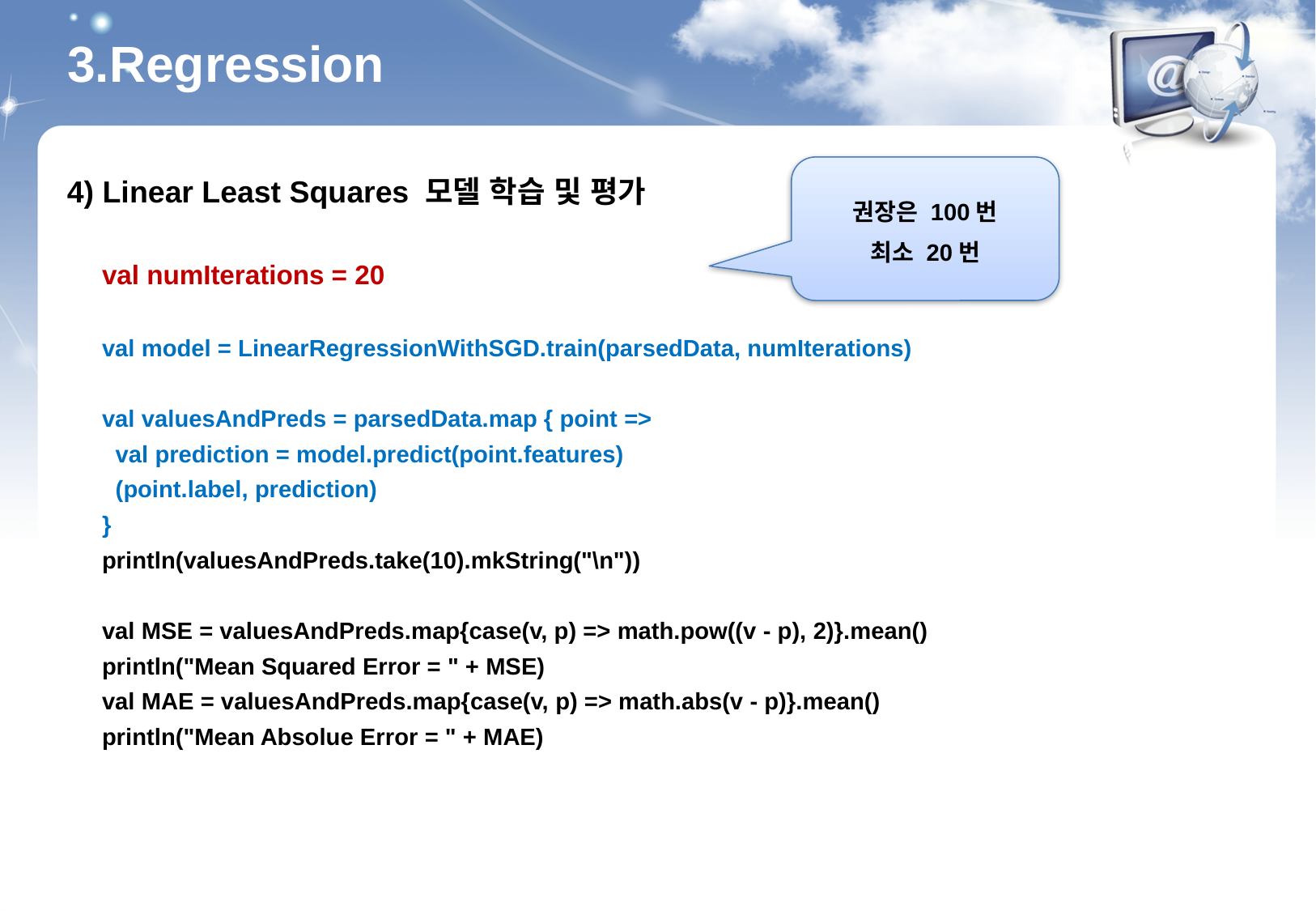

3.Regression
권장은 100번
최소 20번
4) Linear Least Squares 모델 학습 및 평가

val numIterations = 20

val model = LinearRegressionWithSGD.train(parsedData, numIterations)

val valuesAndPreds = parsedData.map { point =>
  val prediction = model.predict(point.features)
  (point.label, prediction)
}
println(valuesAndPreds.take(10).mkString("\n"))

val MSE = valuesAndPreds.map{case(v, p) => math.pow((v - p), 2)}.mean()
println("Mean Squared Error = " + MSE)
val MAE = valuesAndPreds.map{case(v, p) => math.abs(v - p)}.mean()
println("Mean Absolue Error = " + MAE)